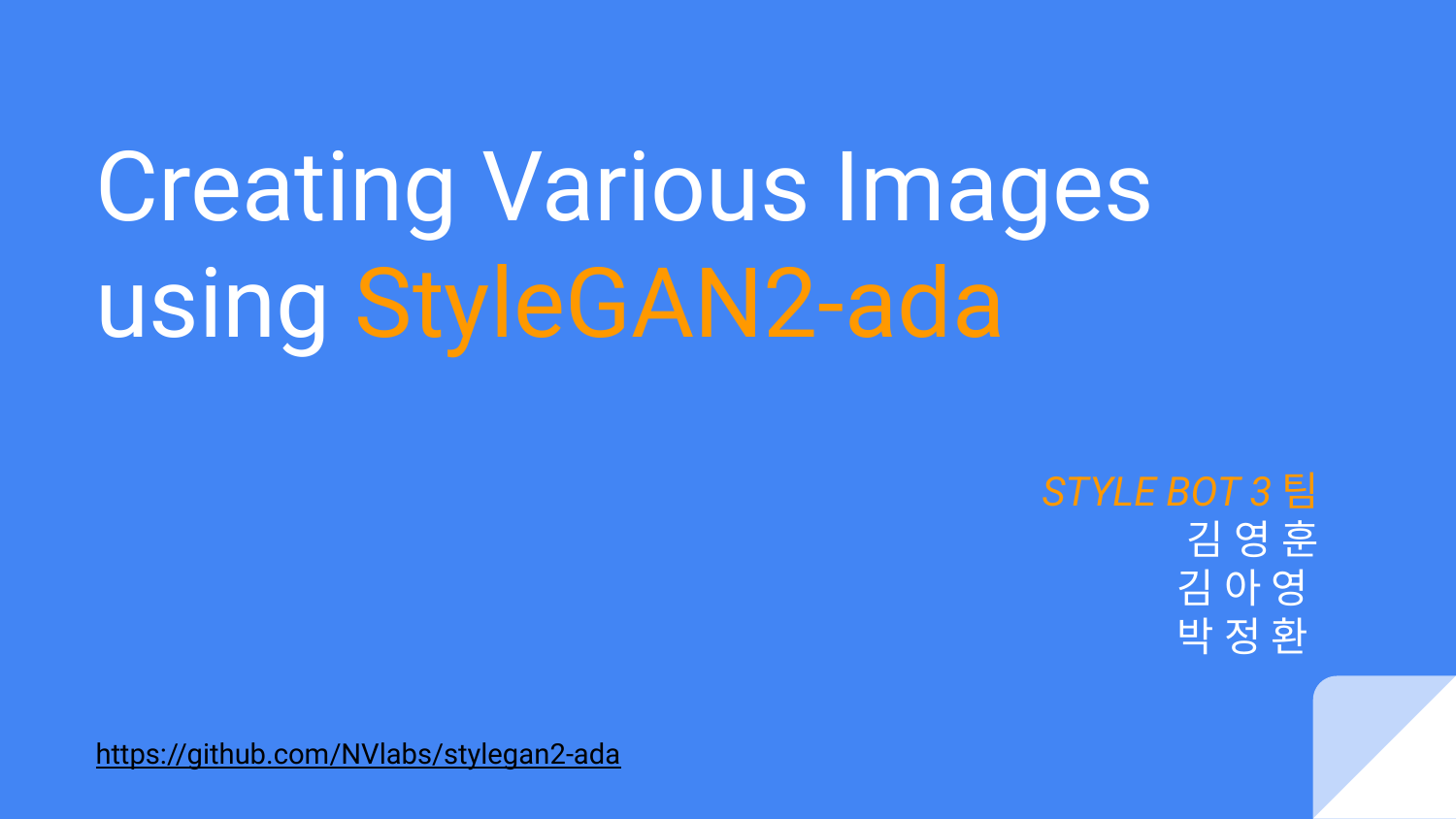

# Creating Various Images
using StyleGAN2-ada

STYLE BOT 3팀
김 영 훈
김 아 영
박 정 환
https://github.com/NVlabs/stylegan2-ada